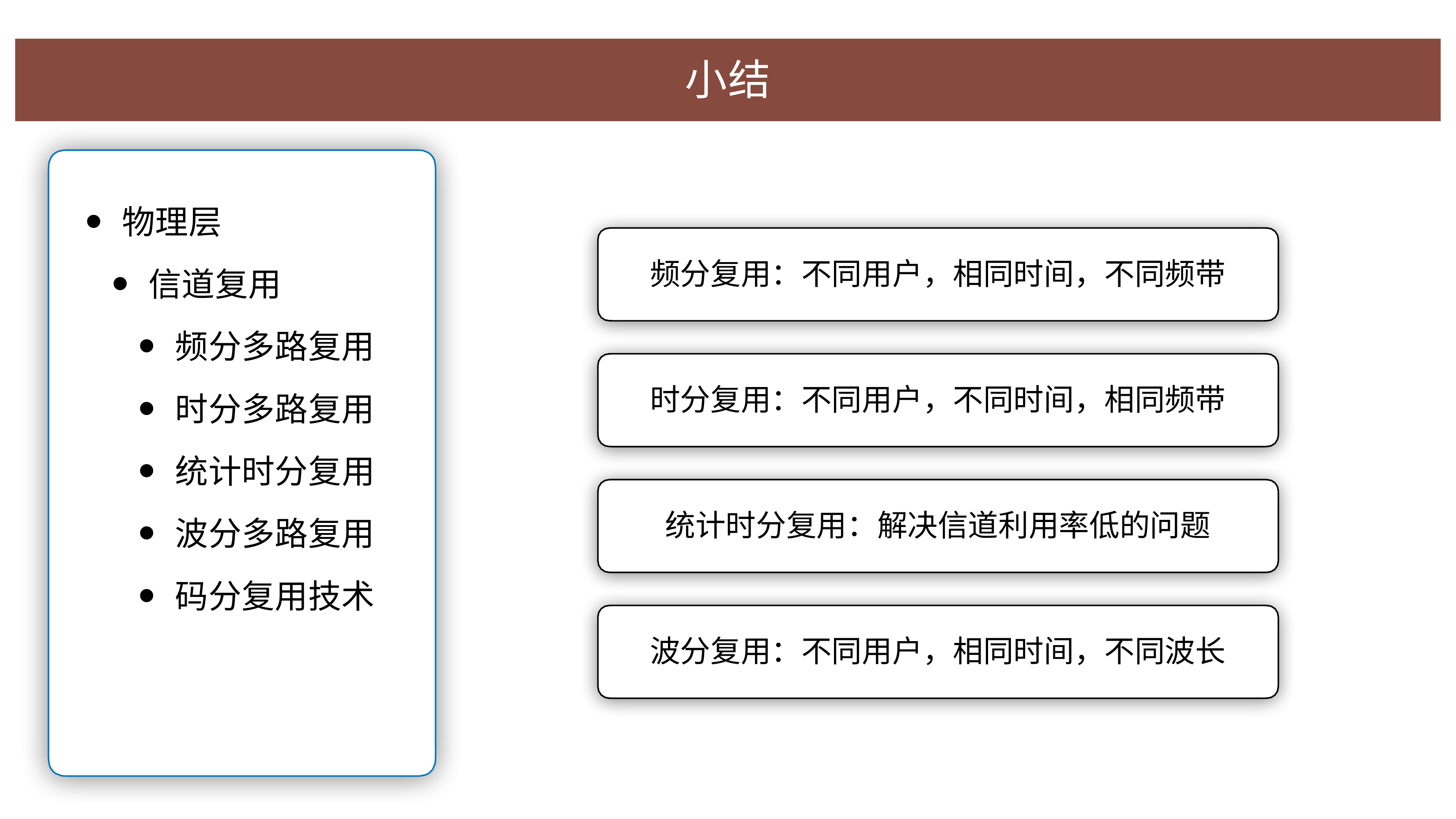

⼩结

物理层
信道复⽤
频分多路复⽤
时分多路复⽤
统计时分复⽤
波分多路复⽤
码分复⽤技术

频分复⽤：不同⽤户，相同时间，不同频带

时分复⽤：不同⽤户，不同时间，相同频带

统计时分复⽤：解决信道利⽤率低的问题

波分复⽤：不同⽤户，相同时间，不同波⻓